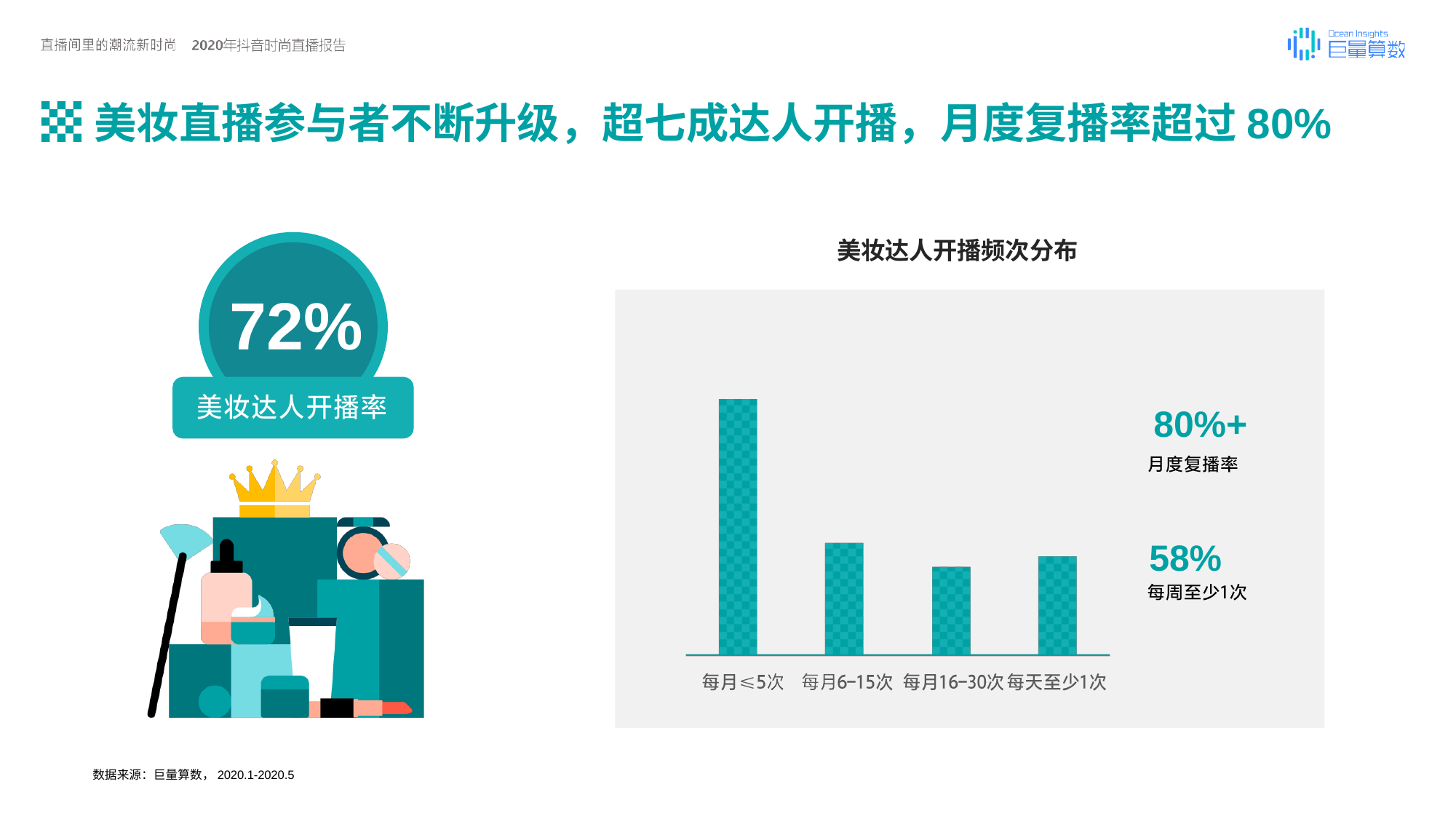

# 美妆直播参与者不断升级，超七成达人开播，月度复播率超过80%

美妆达人开播频次分布

72%

80%+

58%

数据来源：巨量算数，2020.1-2020.5